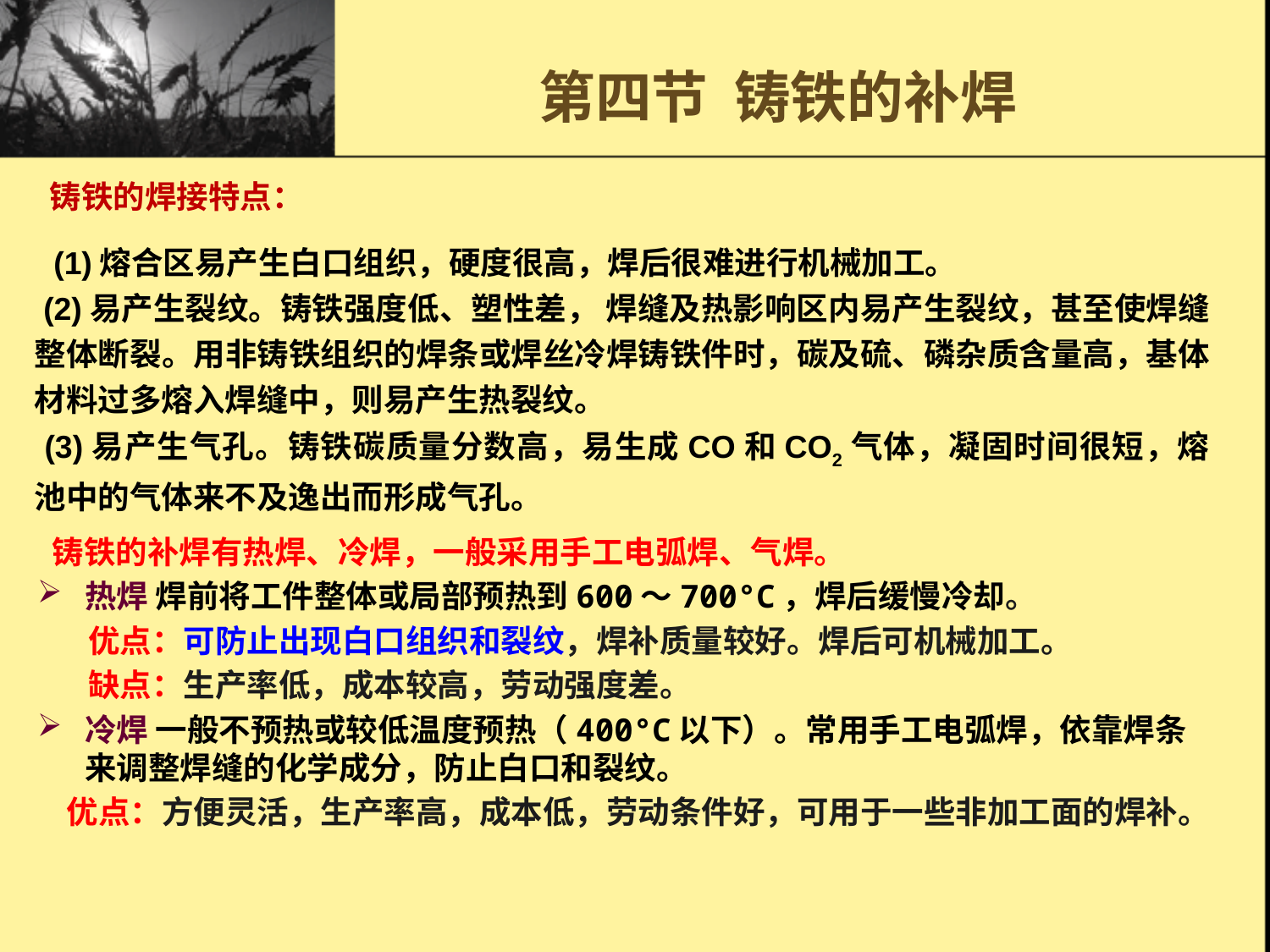

# 第四节  铸铁的补焊
铸铁的焊接特点：
 (1)熔合区易产生白口组织，硬度很高，焊后很难进行机械加工。
 (2)易产生裂纹。铸铁强度低、塑性差， 焊缝及热影响区内易产生裂纹，甚至使焊缝整体断裂。用非铸铁组织的焊条或焊丝冷焊铸铁件时，碳及硫、磷杂质含量高，基体材料过多熔入焊缝中，则易产生热裂纹。
 (3)易产生气孔。铸铁碳质量分数高，易生成CO和CO2气体，凝固时间很短，熔池中的气体来不及逸出而形成气孔。
 铸铁的补焊有热焊、冷焊，一般采用手工电弧焊、气焊。
热焊 焊前将工件整体或局部预热到600～700°C，焊后缓慢冷却。
      优点：可防止出现白口组织和裂纹，焊补质量较好。焊后可机械加工。
      缺点：生产率低，成本较高，劳动强度差。
冷焊 一般不预热或较低温度预热（400°C以下）。常用手工电弧焊，依靠焊条来调整焊缝的化学成分，防止白口和裂纹。
   优点：方便灵活，生产率高，成本低，劳动条件好，可用于一些非加工面的焊补。